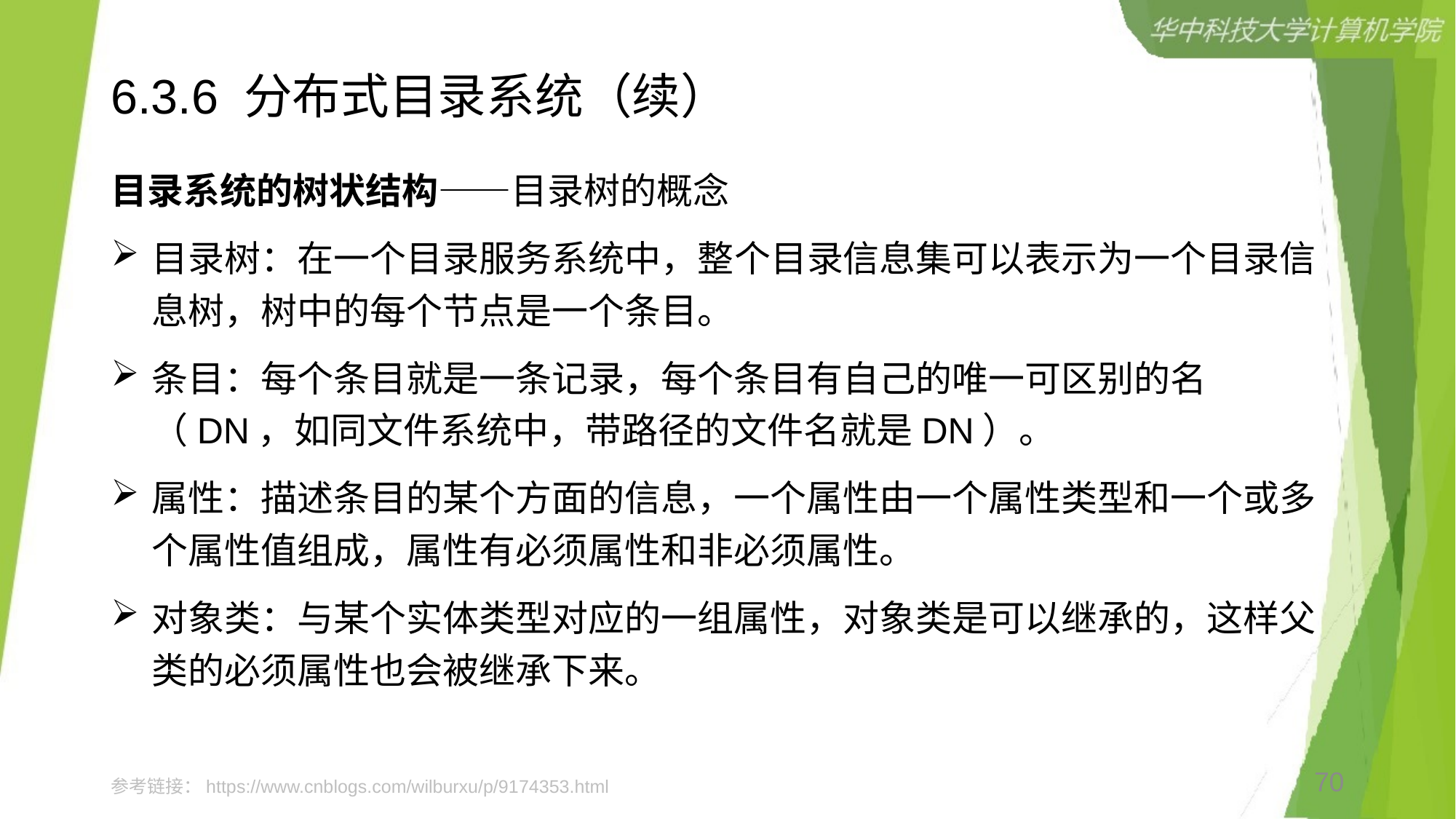

# 6.3.6 分布式目录系统（续）
目录系统的树状结构——目录树的概念
目录树：在一个目录服务系统中，整个目录信息集可以表示为一个目录信息树，树中的每个节点是一个条目。
条目：每个条目就是一条记录，每个条目有自己的唯一可区别的名（DN，如同文件系统中，带路径的文件名就是DN）。
属性：描述条目的某个方面的信息，一个属性由一个属性类型和一个或多个属性值组成，属性有必须属性和非必须属性。
对象类：与某个实体类型对应的一组属性，对象类是可以继承的，这样父类的必须属性也会被继承下来。

70
参考链接：https://www.cnblogs.com/wilburxu/p/9174353.html